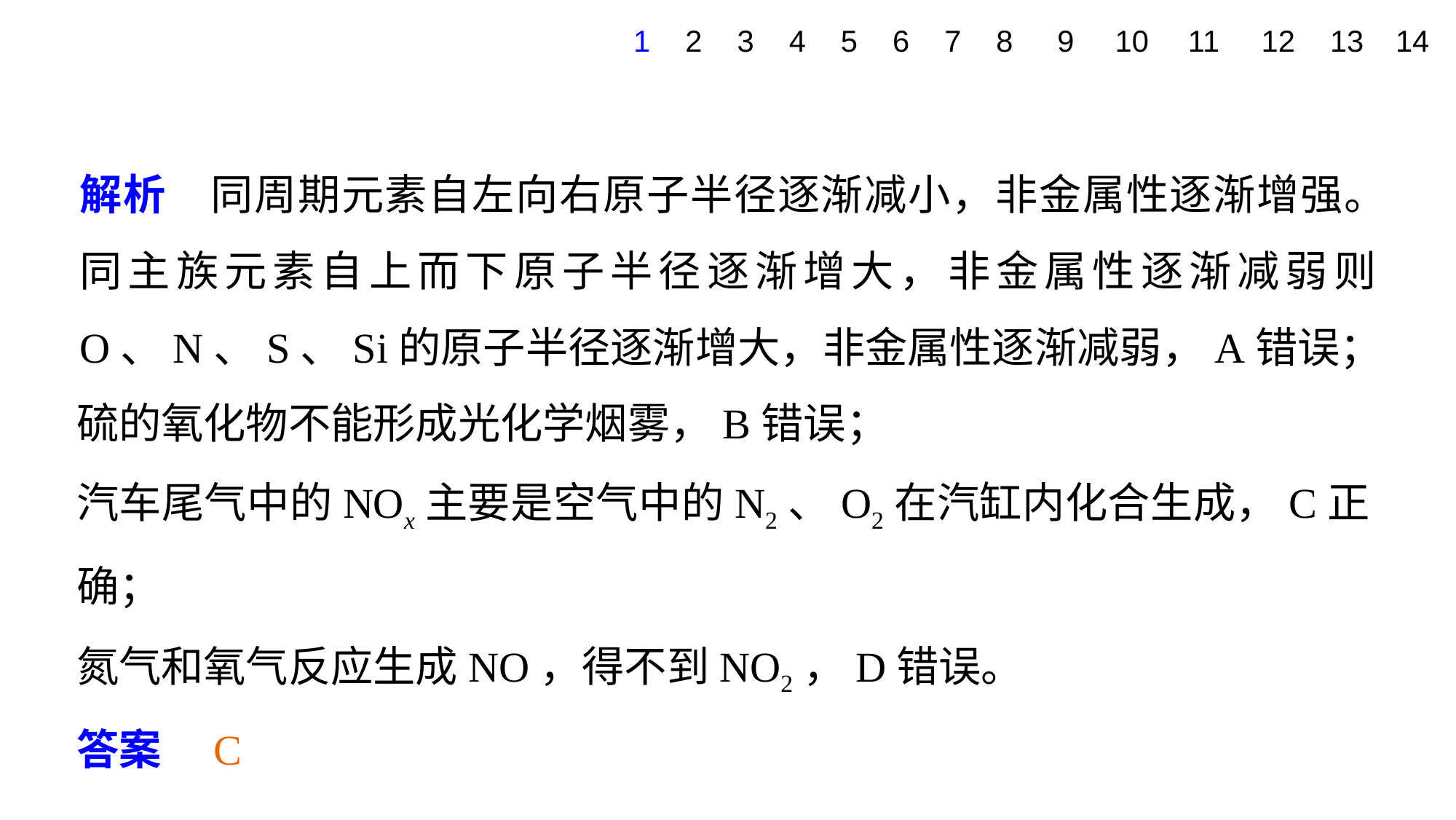

1
2
3
4
5
6
7
8
9
10
11
12
13
14
解析　同周期元素自左向右原子半径逐渐减小，非金属性逐渐增强。同主族元素自上而下原子半径逐渐增大，非金属性逐渐减弱则O、N、S、Si的原子半径逐渐增大，非金属性逐渐减弱，A错误；
硫的氧化物不能形成光化学烟雾，B错误；
汽车尾气中的NOx主要是空气中的N2、O2在汽缸内化合生成，C正确；
氮气和氧气反应生成NO，得不到NO2，D错误。
答案　C